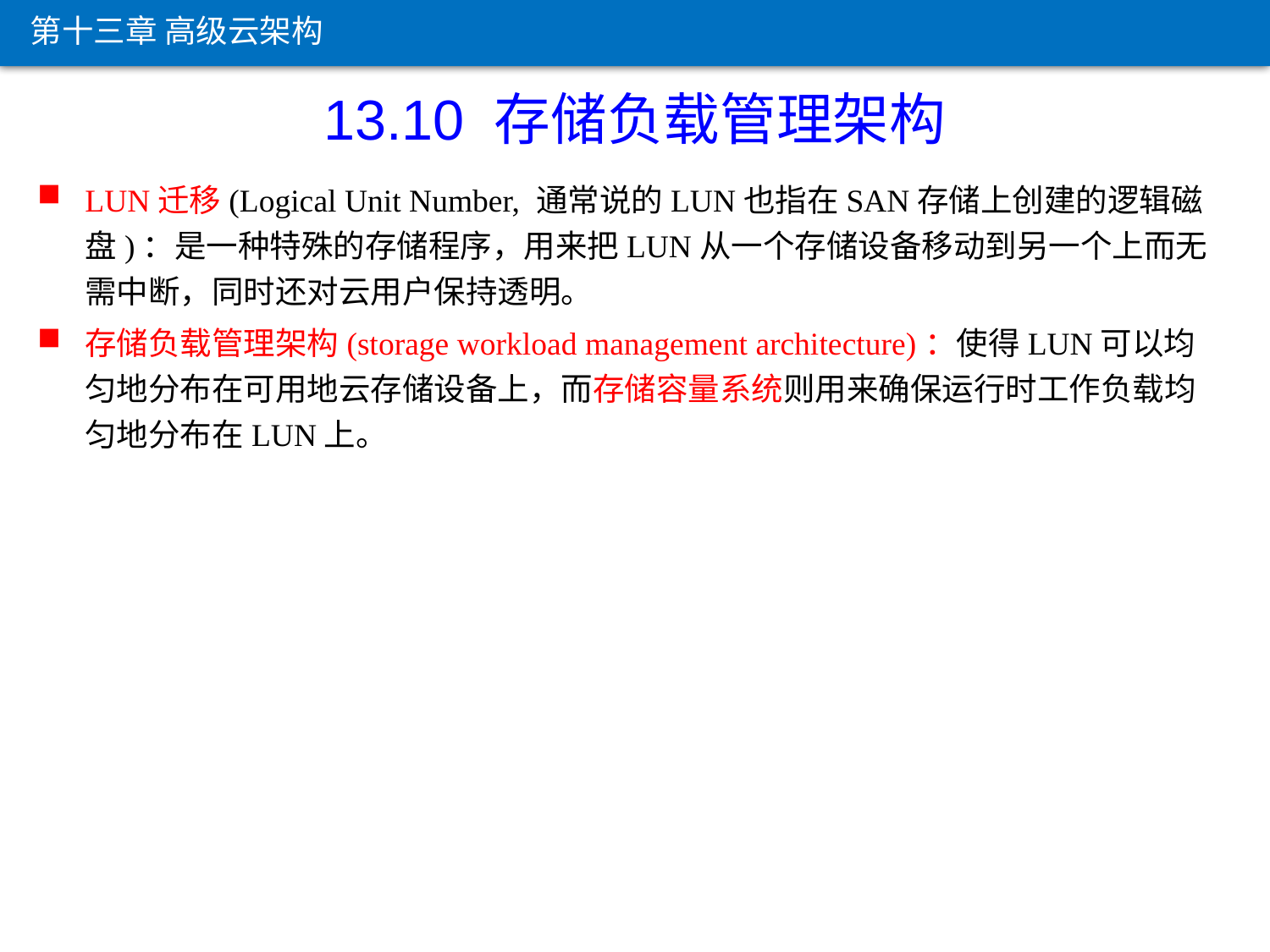

第十三章 高级云架构
13.10 存储负载管理架构
LUN迁移(Logical Unit Number, 通常说的LUN也指在SAN存储上创建的逻辑磁盘)：是一种特殊的存储程序，用来把LUN从一个存储设备移动到另一个上而无需中断，同时还对云用户保持透明。
存储负载管理架构(storage workload management architecture)：使得LUN可以均匀地分布在可用地云存储设备上，而存储容量系统则用来确保运行时工作负载均匀地分布在LUN上。
47